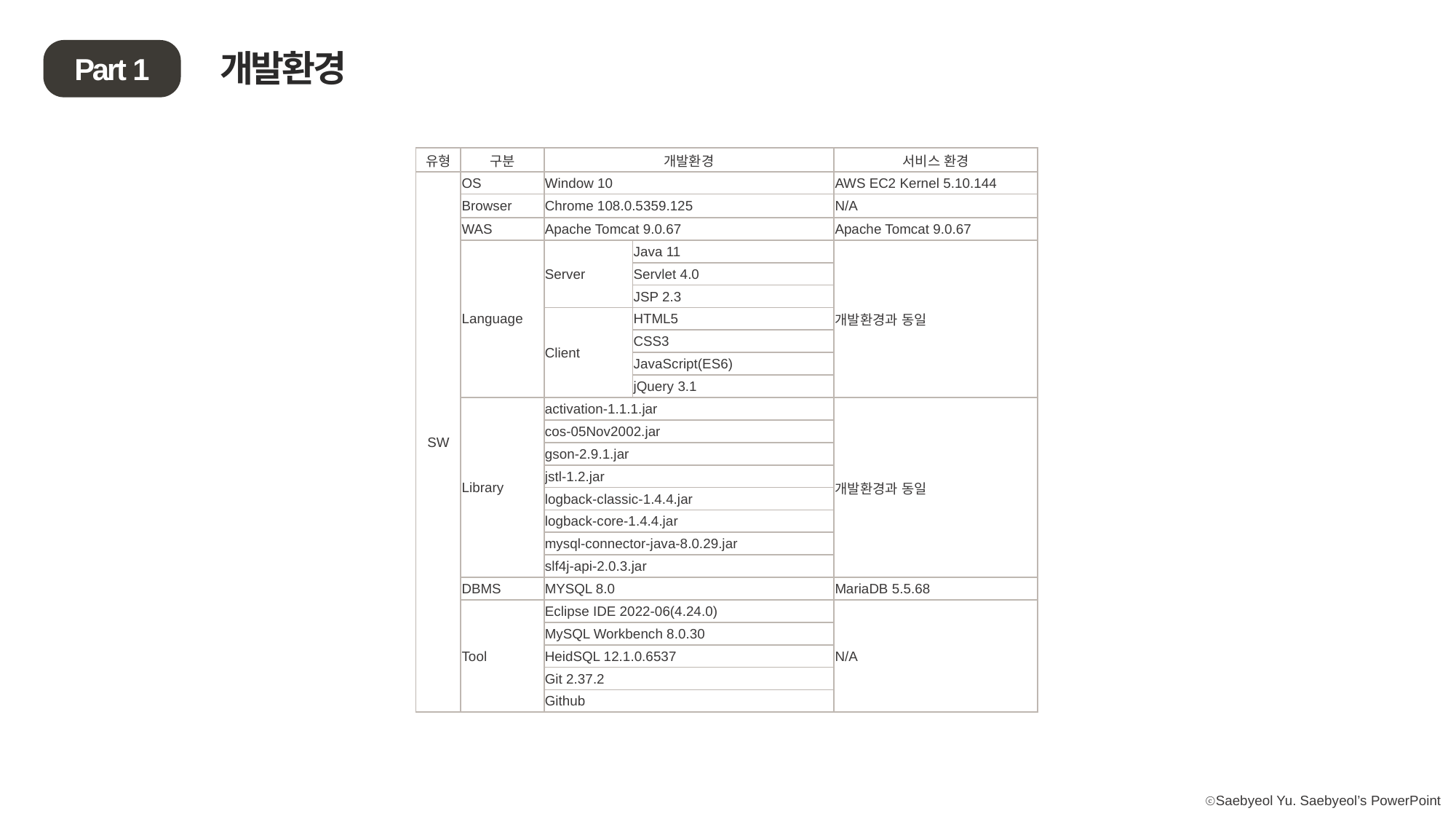

개발환경
Part 1
| 유형 | 구분 | 개발환경 |  | 서비스 환경 |
| --- | --- | --- | --- | --- |
| SW | OS | Window 10 |  | AWS EC2 Kernel 5.10.144 |
|  | Browser | Chrome 108.0.5359.125 |  | N/A |
|  | WAS | Apache Tomcat 9.0.67 |  | Apache Tomcat 9.0.67 |
|  | Language | Server | Java 11 | 개발환경과 동일 |
|  |  |  | Servlet 4.0 |  |
|  |  |  | JSP 2.3 |  |
|  |  | Client | HTML5 |  |
|  |  |  | CSS3 |  |
|  |  |  | JavaScript(ES6) |  |
|  |  |  | jQuery 3.1 |  |
|  | Library | activation-1.1.1.jar |  | 개발환경과 동일 |
|  |  | cos-05Nov2002.jar |  |  |
|  |  | gson-2.9.1.jar |  |  |
|  |  | jstl-1.2.jar |  |  |
|  |  | logback-classic-1.4.4.jar |  |  |
|  |  | logback-core-1.4.4.jar |  |  |
|  |  | mysql-connector-java-8.0.29.jar |  |  |
|  |  | slf4j-api-2.0.3.jar |  |  |
|  | DBMS | MYSQL 8.0 |  | MariaDB 5.5.68 |
|  | Tool | Eclipse IDE 2022-06(4.24.0) |  | N/A |
|  |  | MySQL Workbench 8.0.30 |  |  |
|  |  | HeidSQL 12.1.0.6537 |  |  |
|  |  | Git 2.37.2 |  |  |
|  |  | Github |  |  |